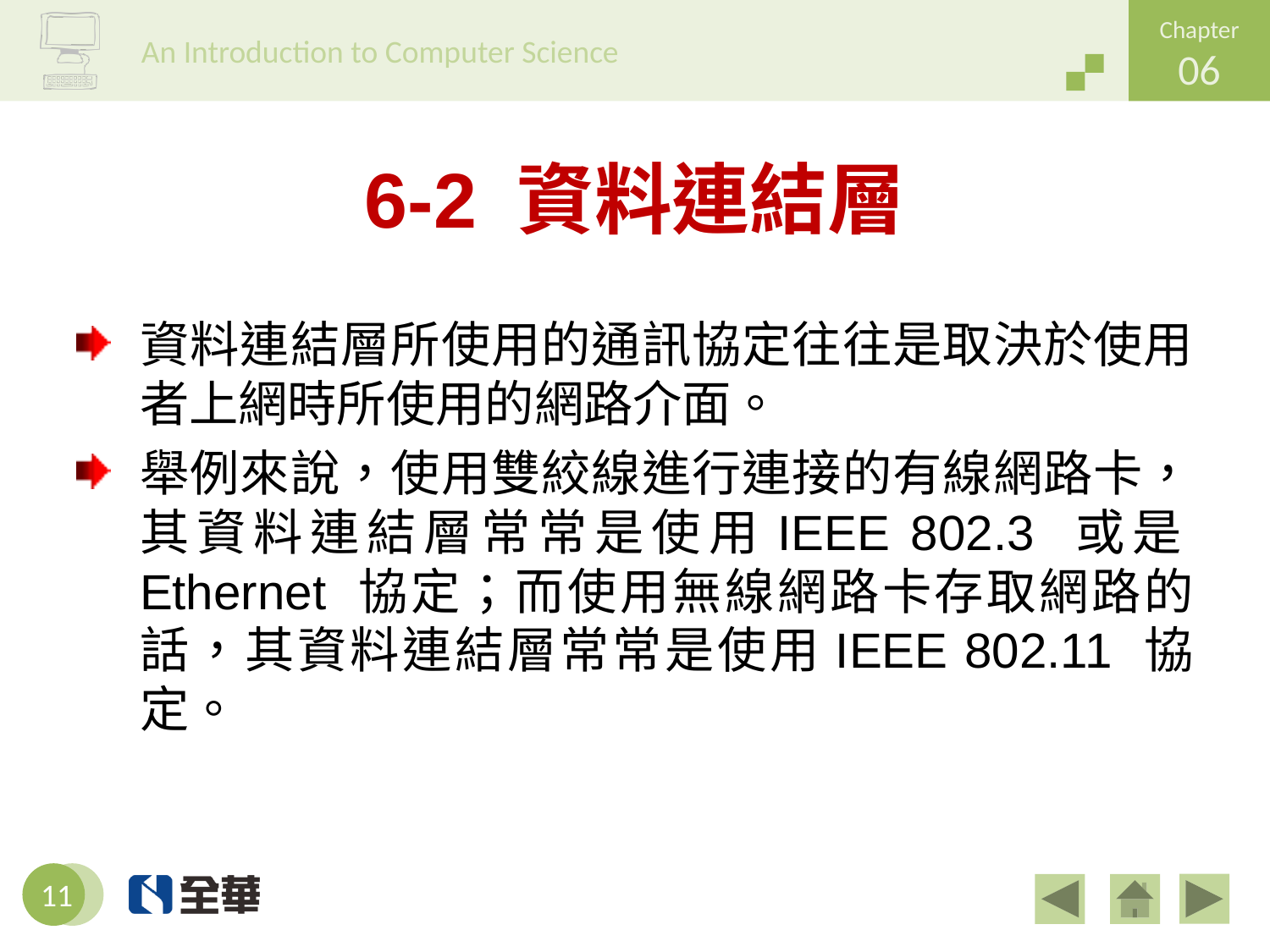

# 6-2 資料連結層
資料連結層所使用的通訊協定往往是取決於使用者上網時所使用的網路介面。
舉例來說，使用雙絞線進行連接的有線網路卡，其資料連結層常常是使用IEEE 802.3 或是Ethernet 協定；而使用無線網路卡存取網路的話，其資料連結層常常是使用IEEE 802.11 協定。